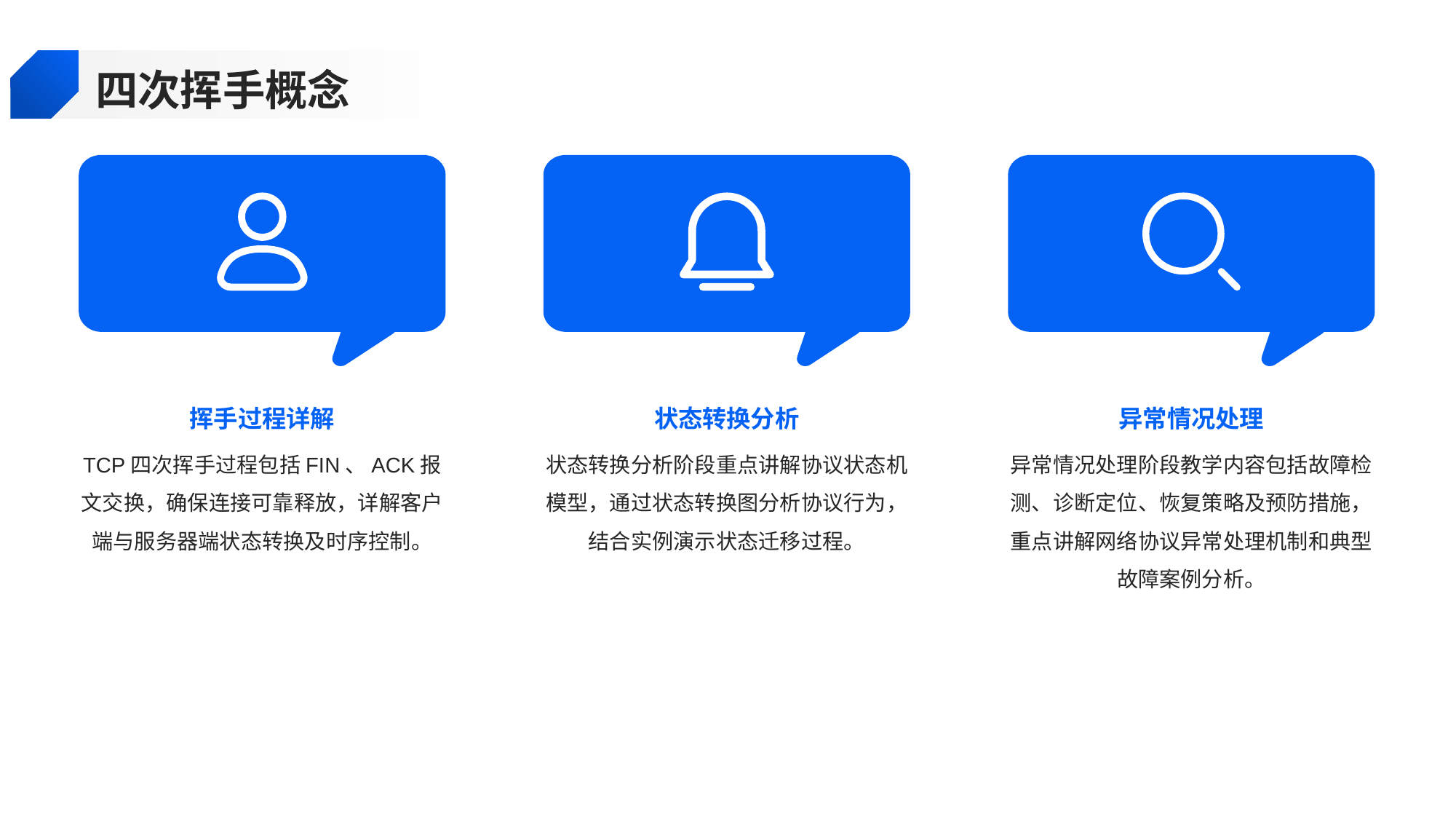

四次挥手概念

挥手过程详解
状态转换分析
异常情况处理
TCP四次挥手过程包括FIN、ACK报文交换，确保连接可靠释放，详解客户端与服务器端状态转换及时序控制。
状态转换分析阶段重点讲解协议状态机模型，通过状态转换图分析协议行为，结合实例演示状态迁移过程。
异常情况处理阶段教学内容包括故障检测、诊断定位、恢复策略及预防措施，重点讲解网络协议异常处理机制和典型故障案例分析。